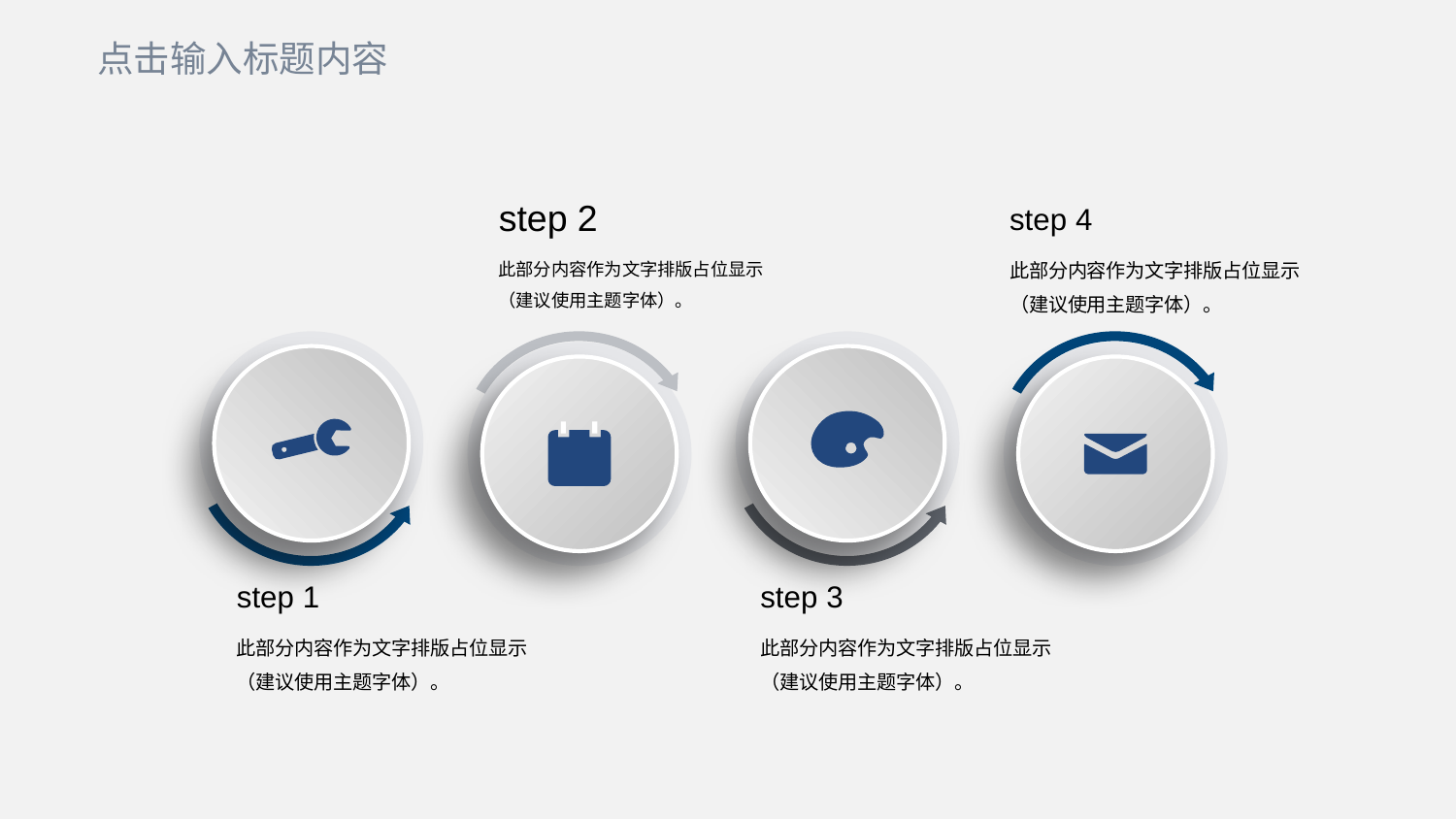

点击输入标题内容
step 2
此部分内容作为文字排版占位显示
（建议使用主题字体）。

step 4
此部分内容作为文字排版占位显示
（建议使用主题字体）。

step 1
此部分内容作为文字排版占位显示
（建议使用主题字体）。

step 3
此部分内容作为文字排版占位显示
（建议使用主题字体）。